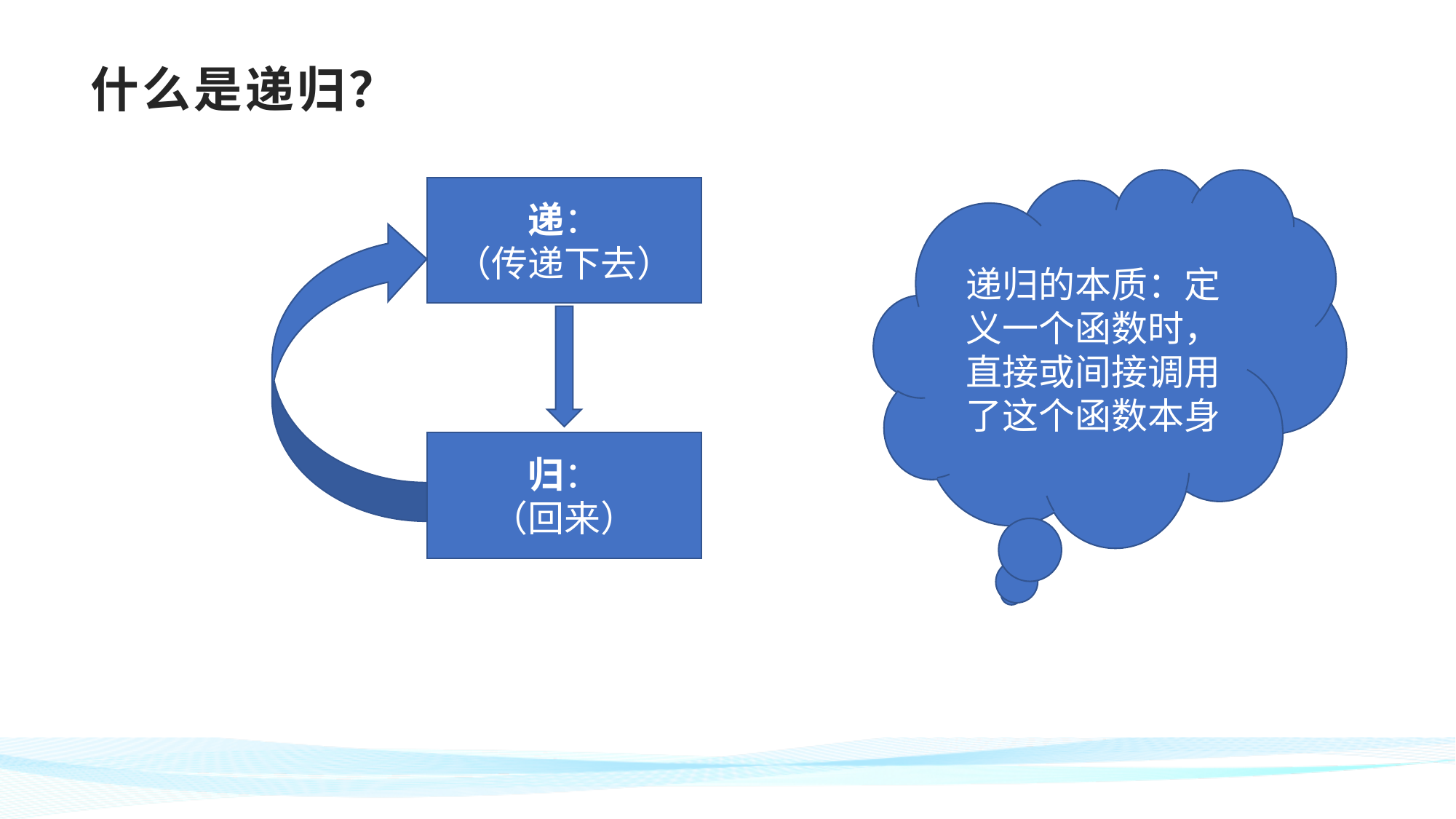

# 什么是递归？
递归的本质：定义一个函数时，直接或间接调用了这个函数本身
递：
（传递下去）

归：
（回来）